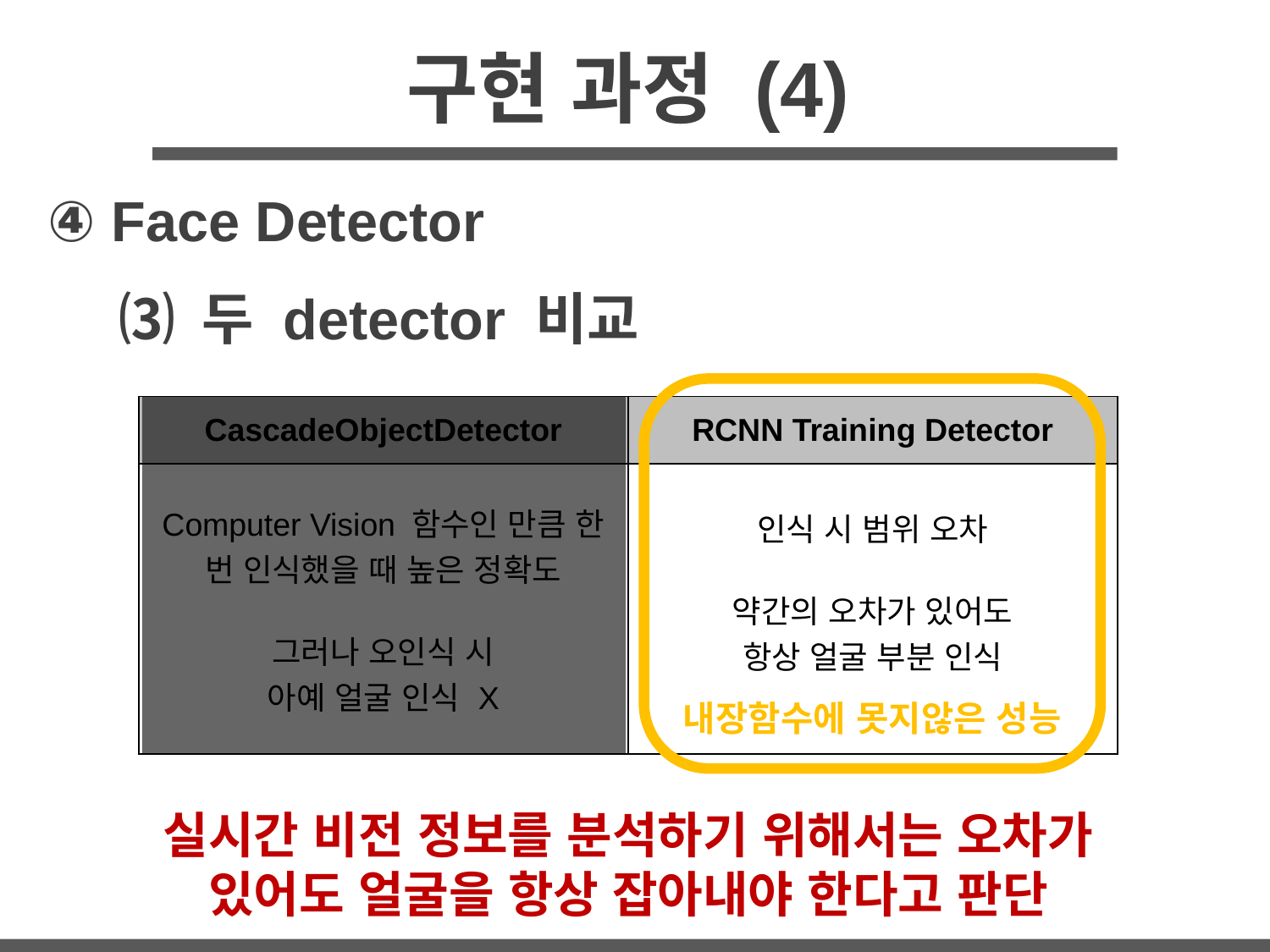

# 구현 과정 (4)

④ Face Detector

⑶ 두 detector 비교

| CascadeObjectDetector | RCNN Training Detector |
| --- | --- |
| Computer Vision 함수인 만큼 한 번 인식했을 때 높은 정확도 그러나 오인식 시 아예 얼굴 인식 X | 인식 시 범위 오차 약간의 오차가 있어도 항상 얼굴 부분 인식 |

내장함수에 못지않은 성능
실시간 비전 정보를 분석하기 위해서는 오차가 있어도 얼굴을 항상 잡아내야 한다고 판단